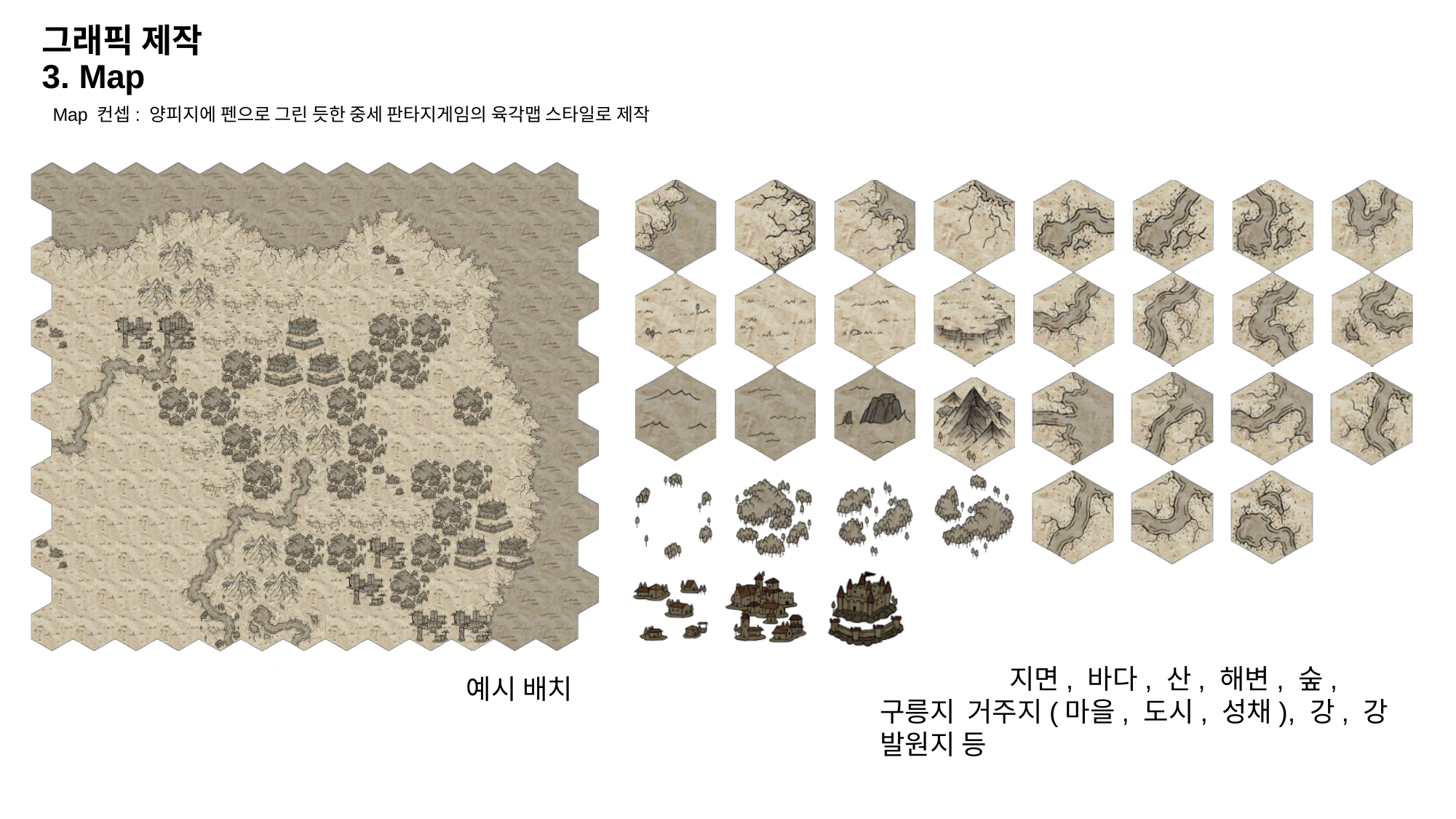

# 그래픽 제작
3. Map
Map 컨셉: 양피지에 펜으로 그린 듯한 중세 판타지게임의 육각맵 스타일로 제작

지면, 바다, 산, 해변, 숲, 구릉지  거주지(마을, 도시, 성채), 강, 강 발원지 등
예시 배치